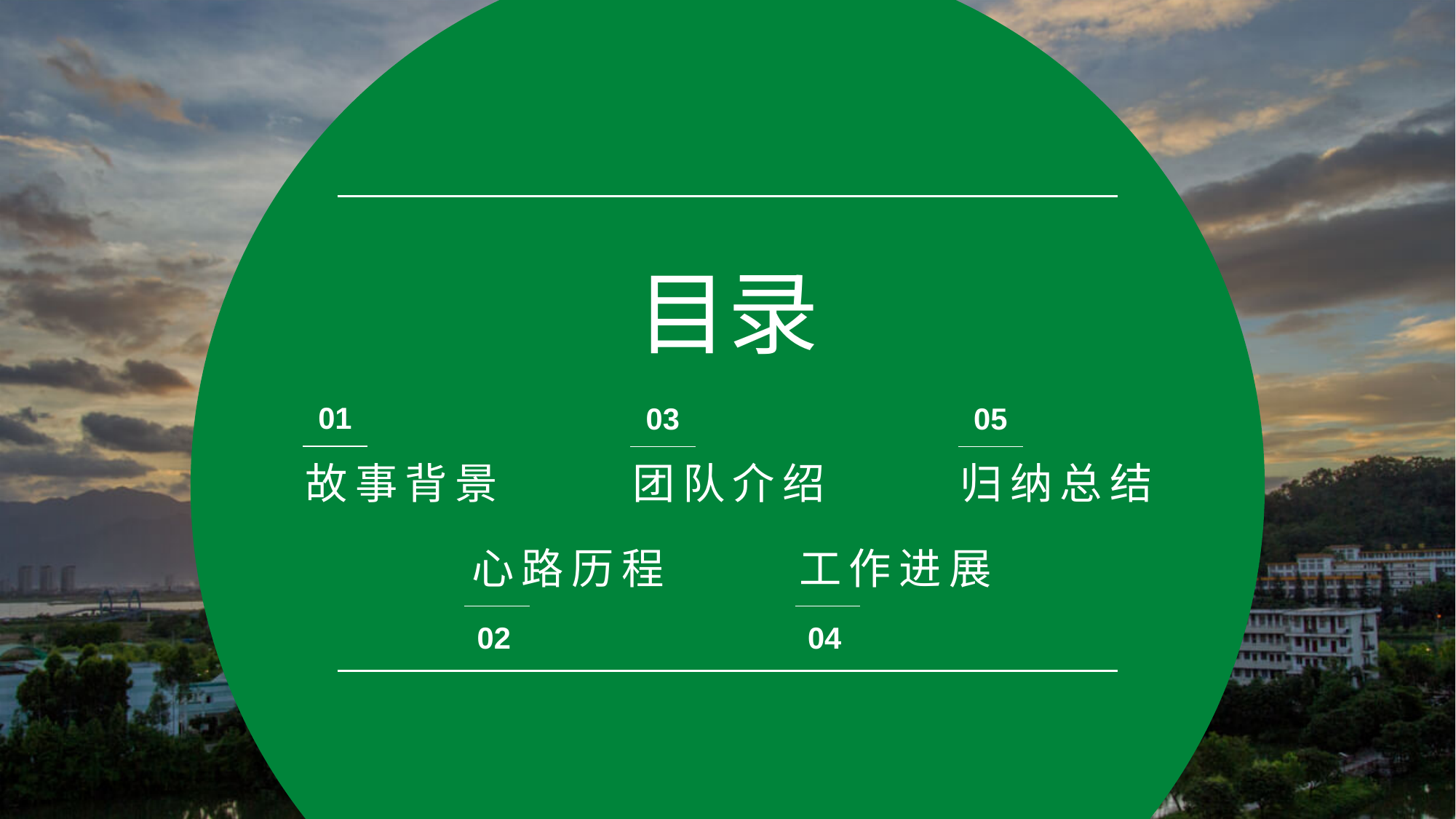

01
03
05
故事背景
团队介绍
归纳总结
心路历程
工作进展
02
04